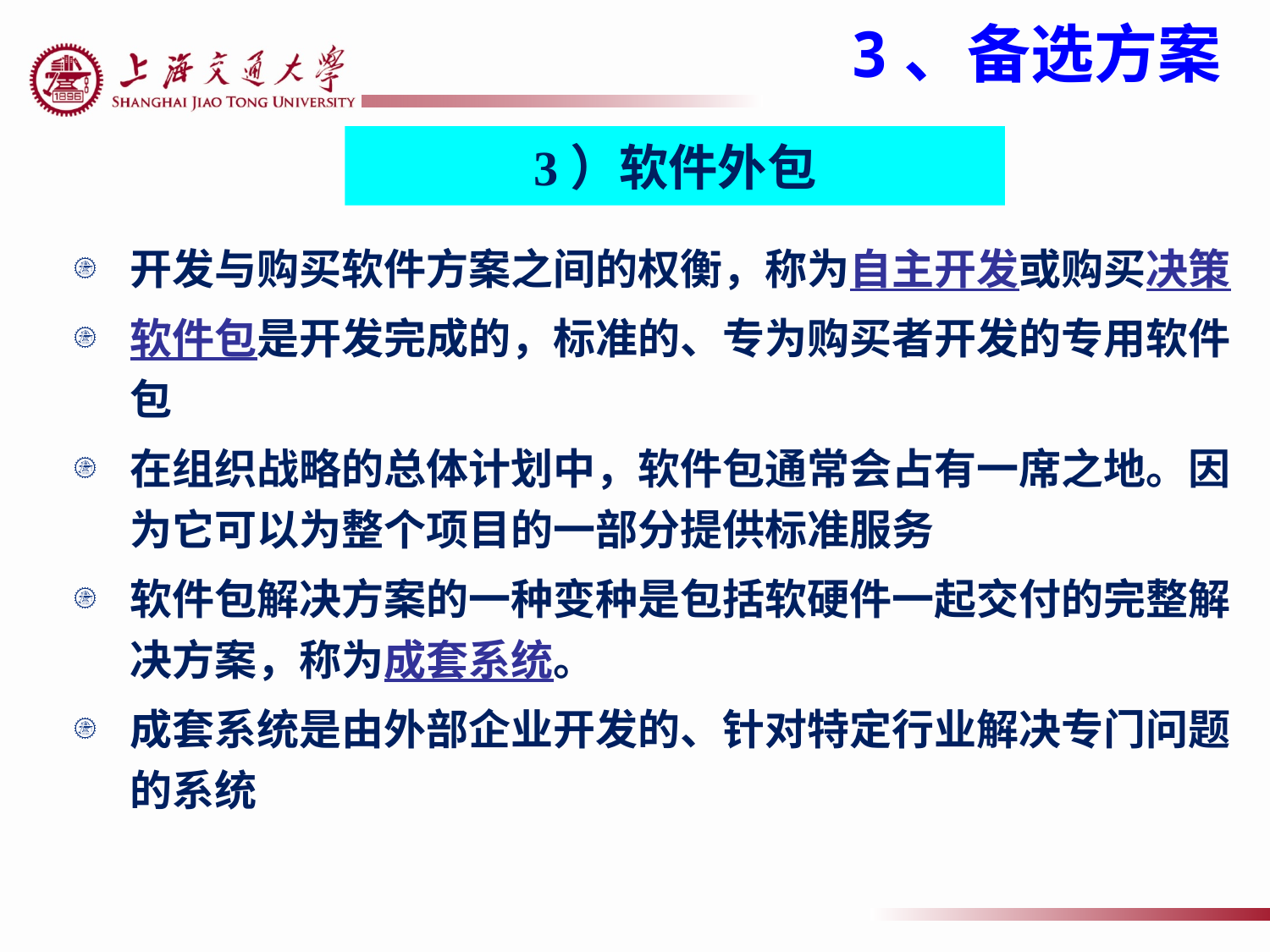

3、备选方案
3）软件外包
开发与购买软件方案之间的权衡，称为自主开发或购买决策
软件包是开发完成的，标准的、专为购买者开发的专用软件包
在组织战略的总体计划中，软件包通常会占有一席之地。因为它可以为整个项目的一部分提供标准服务
软件包解决方案的一种变种是包括软硬件一起交付的完整解决方案，称为成套系统。
成套系统是由外部企业开发的、针对特定行业解决专门问题的系统